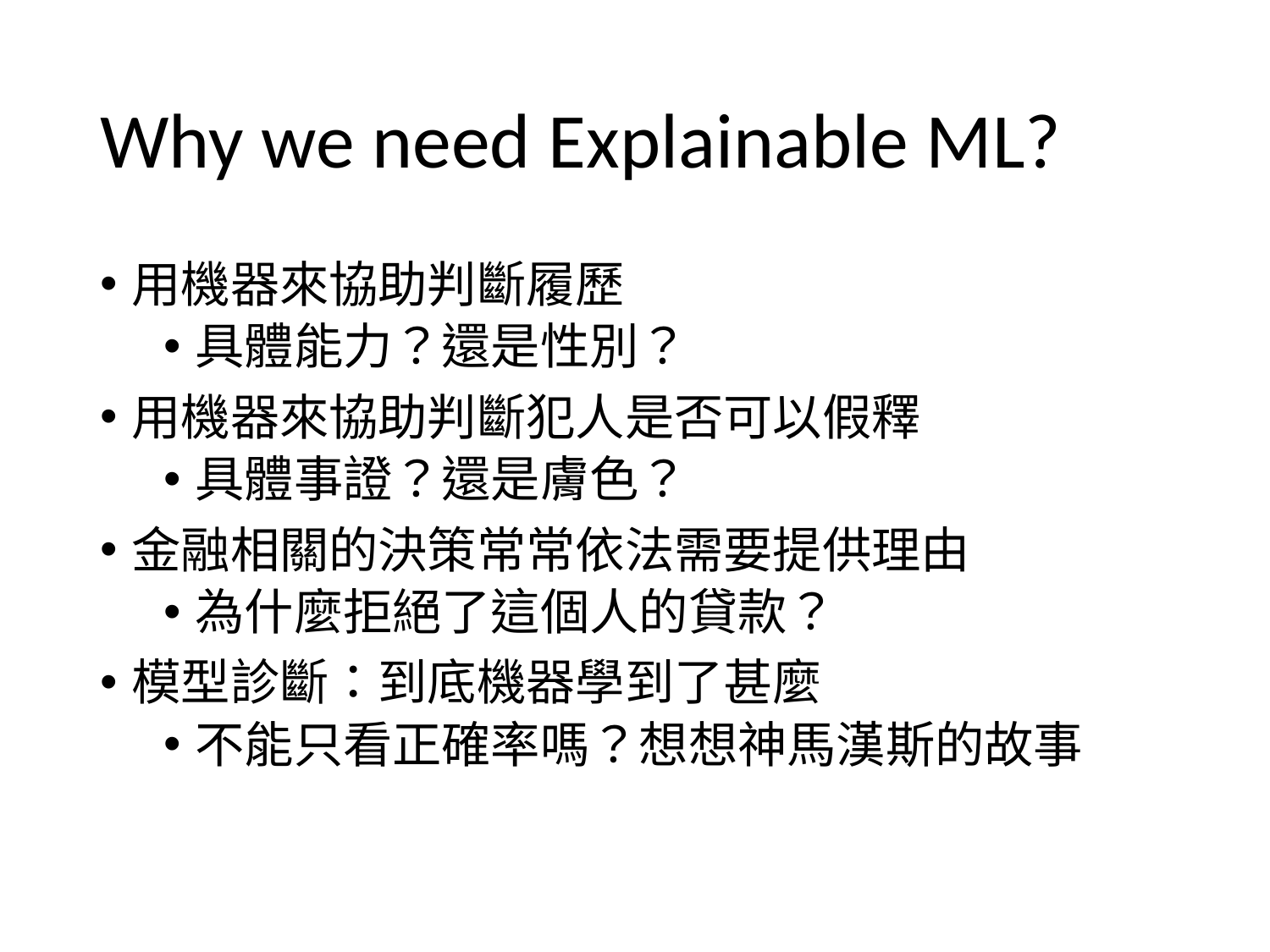

# Why we need Explainable ML?
用機器來協助判斷履歷
具體能力？還是性別？
用機器來協助判斷犯人是否可以假釋
具體事證？還是膚色？
金融相關的決策常常依法需要提供理由
為什麼拒絕了這個人的貸款？
模型診斷：到底機器學到了甚麼
不能只看正確率嗎？想想神馬漢斯的故事